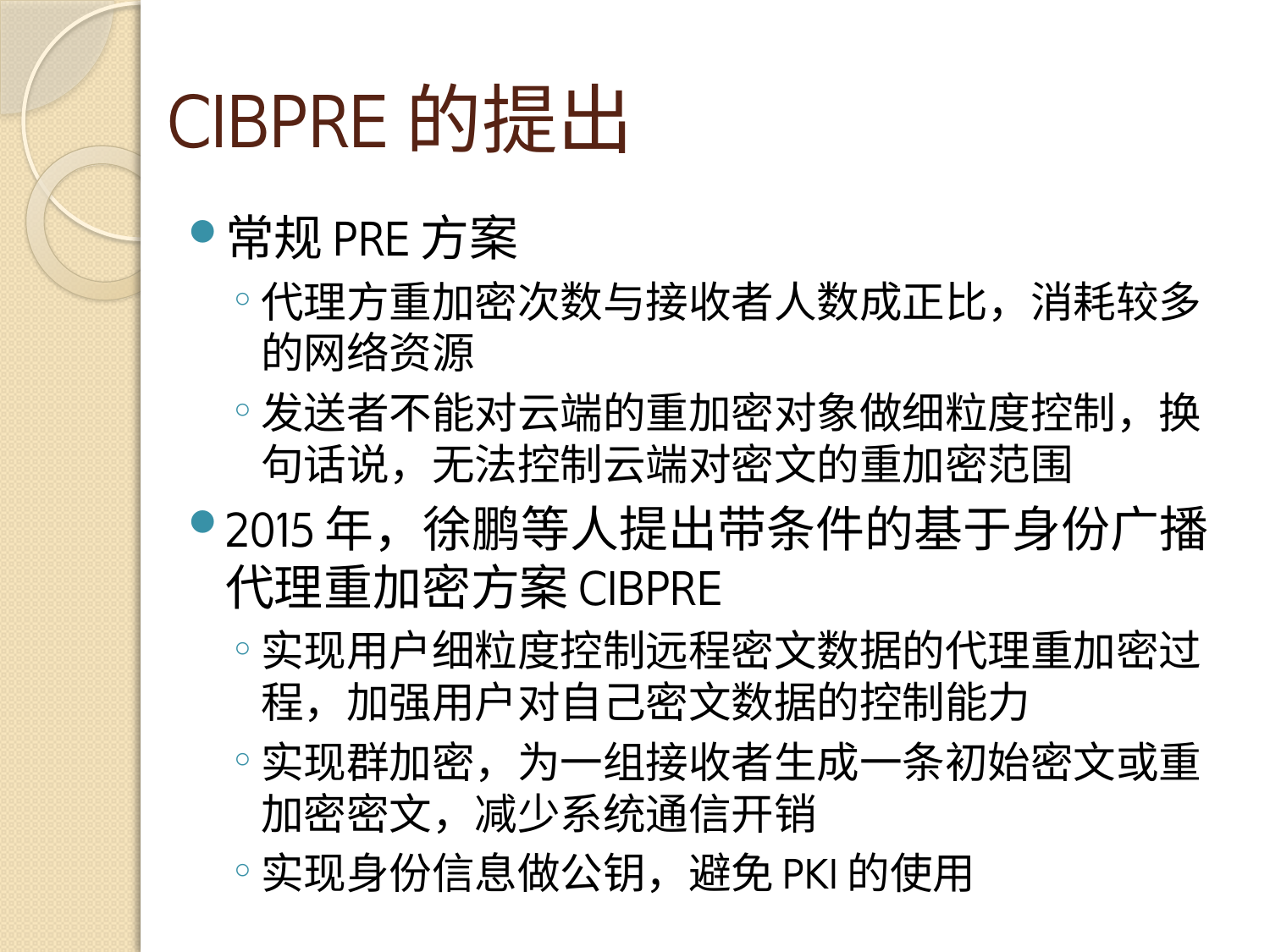

# CIBPRE的提出
常规PRE方案
代理方重加密次数与接收者人数成正比，消耗较多的网络资源
发送者不能对云端的重加密对象做细粒度控制，换句话说，无法控制云端对密文的重加密范围
2015年，徐鹏等人提出带条件的基于身份广播代理重加密方案CIBPRE
实现用户细粒度控制远程密文数据的代理重加密过程，加强用户对自己密文数据的控制能力
实现群加密，为一组接收者生成一条初始密文或重加密密文，减少系统通信开销
实现身份信息做公钥，避免PKI的使用